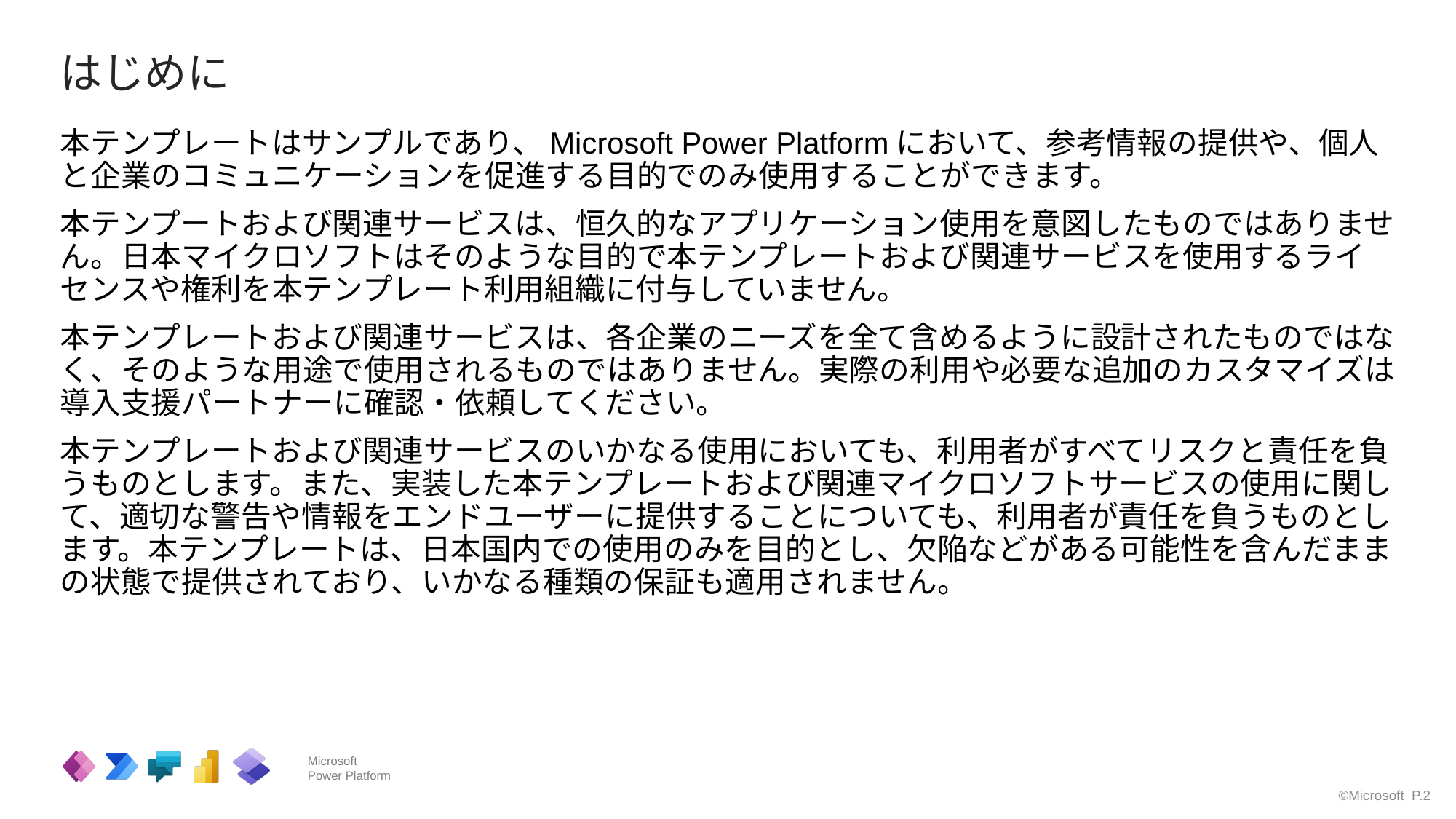

# はじめに
本テンプレートはサンプルであり、Microsoft Power Platformにおいて、参考情報の提供や、個人と企業のコミュニケーションを促進する目的でのみ使用することができます。
本テンプートおよび関連サービスは、恒久的なアプリケーション使用を意図したものではありません。日本マイクロソフトはそのような目的で本テンプレートおよび関連サービスを使用するライセンスや権利を本テンプレート利用組織に付与していません。
本テンプレートおよび関連サービスは、各企業のニーズを全て含めるように設計されたものではなく、そのような用途で使用されるものではありません。実際の利用や必要な追加のカスタマイズは導入支援パートナーに確認・依頼してください。
本テンプレートおよび関連サービスのいかなる使用においても、利用者がすべてリスクと責任を負うものとします。また、実装した本テンプレートおよび関連マイクロソフトサービスの使用に関して、適切な警告や情報をエンドユーザーに提供することについても、利用者が責任を負うものとします。本テンプレートは、日本国内での使用のみを目的とし、欠陥などがある可能性を含んだままの状態で提供されており、いかなる種類の保証も適用されません。
©Microsoft  P.2